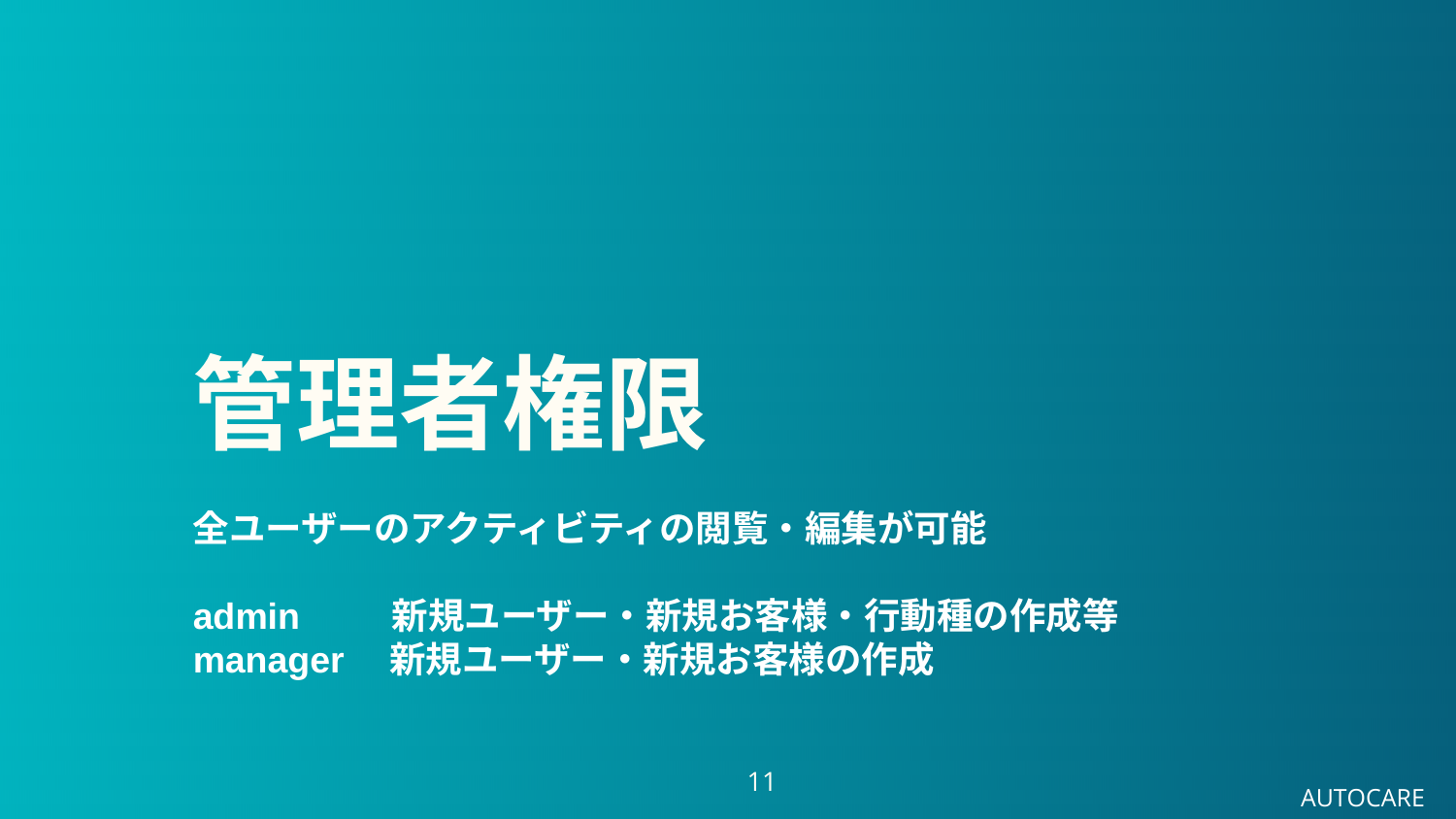

管理者権限

全ユーザーのアクティビティの閲覧・編集が可能

admin　　 新規ユーザー・新規お客様・行動種の作成等
manager　新規ユーザー・新規お客様の作成
11